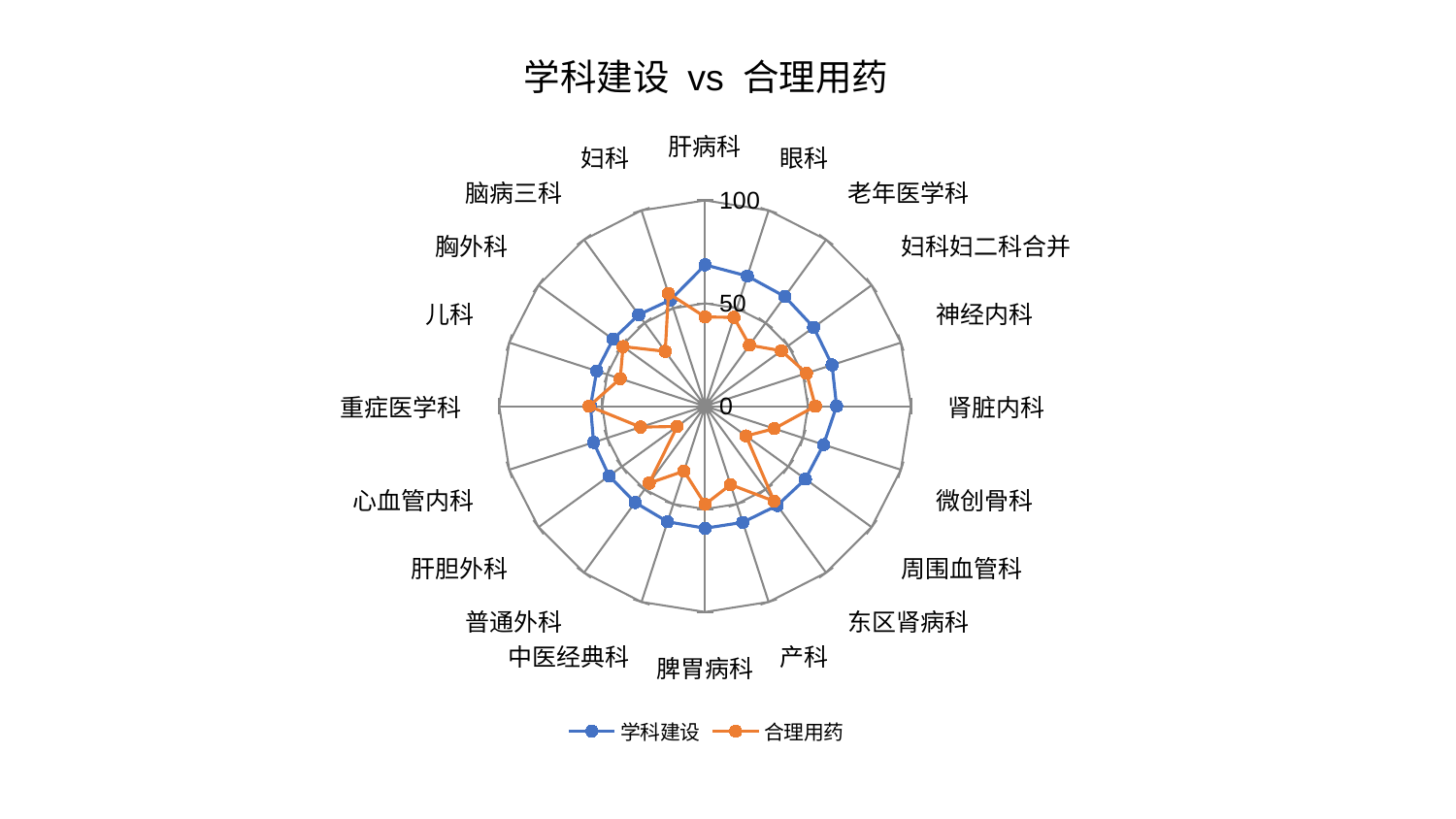

### Chart: 学科建设 vs 合理用药

| Category | 学科建设 | 合理用药 |
|---|---|---|
| 肝病科 | 68.67683391648326 | 43.353991169352234 |
| 眼科 | 66.49835233665182 | 45.37034430944799 |
| 老年医学科 | 65.86682642225396 | 36.67340612453621 |
| 妇科妇二科合并 | 65.17868956440775 | 45.82915578066804 |
| 神经内科 | 64.85231487515505 | 51.826047673812454 |
| 肾脏内科 | 63.874222721086426 | 53.57685321905661 |
| 微创骨科 | 60.52541932824534 | 35.33271501885322 |
| 周围血管科 | 60.28182430112331 | 24.62753116315477 |
| 东区肾病科 | 59.63331782829346 | 57.085052614206155 |
| 产科 | 59.34771141226568 | 40.09121139804864 |
| 脾胃病科 | 59.326118350749745 | 47.6999292547613 |
| 中医经典科 | 59.067786600877305 | 33.1688584531469 |
| 普通外科 | 57.83411429421969 | 46.23863947201107 |
| 肝胆外科 | 57.658249496107125 | 16.769626260716123 |
| 心血管内科 | 56.94864213797216 | 32.95035987704259 |
| 重症医学科 | 55.63231541110308 | 56.33801900364683 |
| 儿科 | 55.34514254102638 | 43.33698401862806 |
| 胸外科 | 55.28394188593106 | 49.26549935795758 |
| 脑病三科 | 54.91108467128158 | 32.96444472120757 |
| 妇科 | 54.30393865728363 | 57.648717331044196 |
17